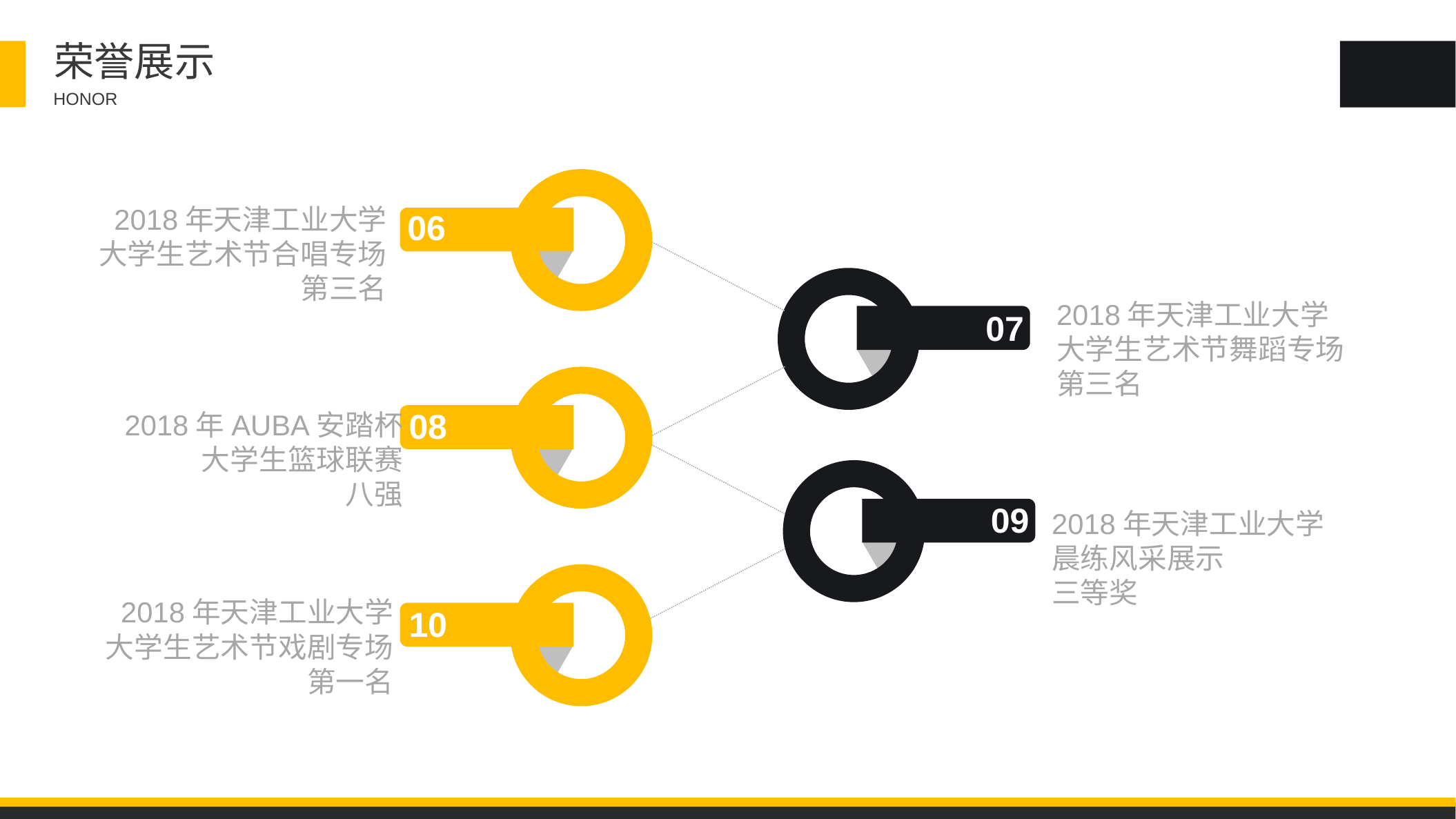

荣誉展示

HONOR

2018年天津工业大学
大学生艺术节合唱专场
第三名

06

2018年天津工业大学
大学生艺术节舞蹈专场
第三名

07

08
2018年AUBA安踏杯
大学生篮球联赛
八强

09
2018年天津工业大学
晨练风采展示
三等奖

2018年天津工业大学
大学生艺术节戏剧专场
第一名

10